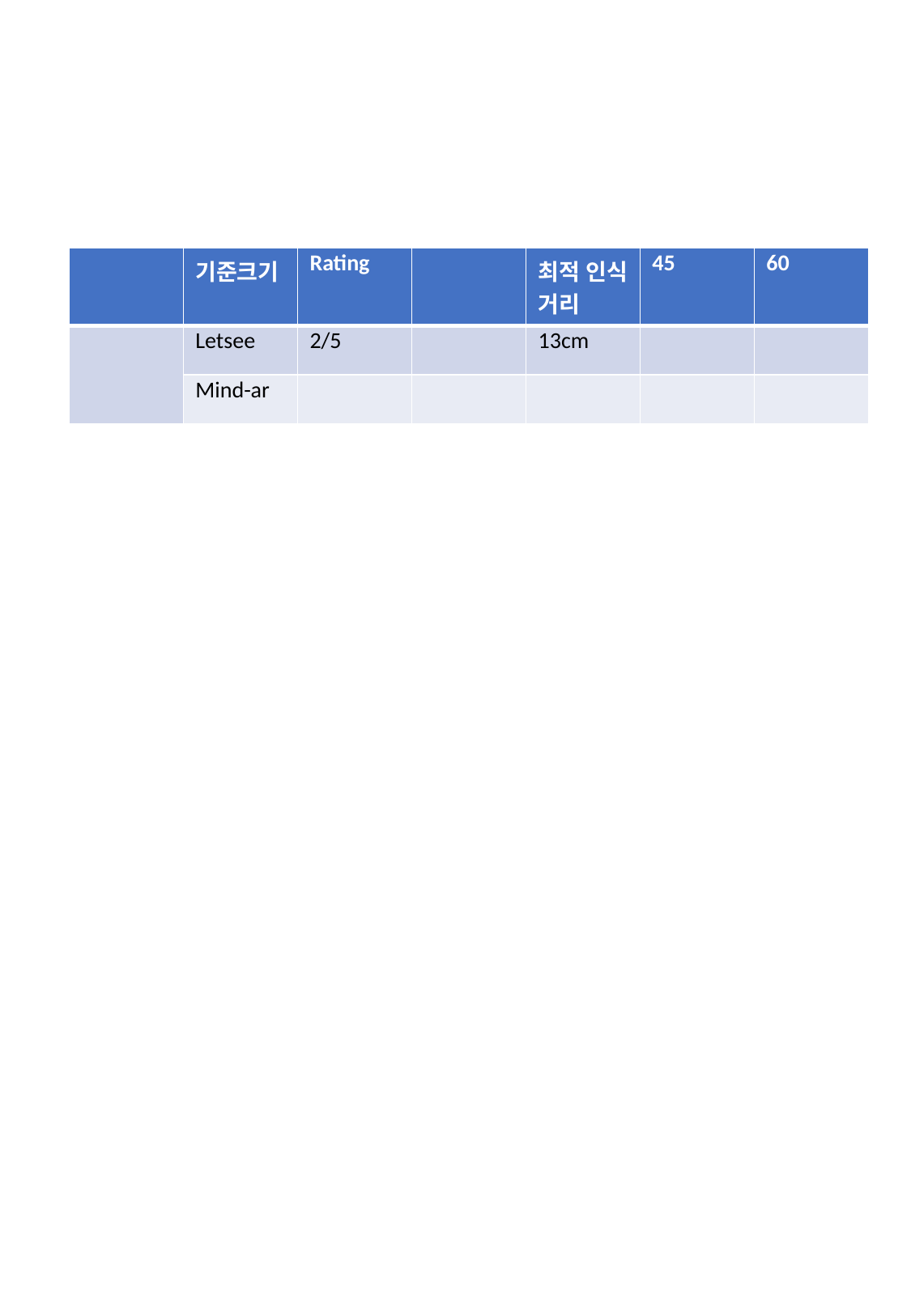

|  | 기준크기 | Rating |  | 최적 인식 거리 | 45 | 60 |
| --- | --- | --- | --- | --- | --- | --- |
|  | Letsee | 2/5 |  | 13cm |  |  |
|  | Mind-ar |  |  |  |  |  |